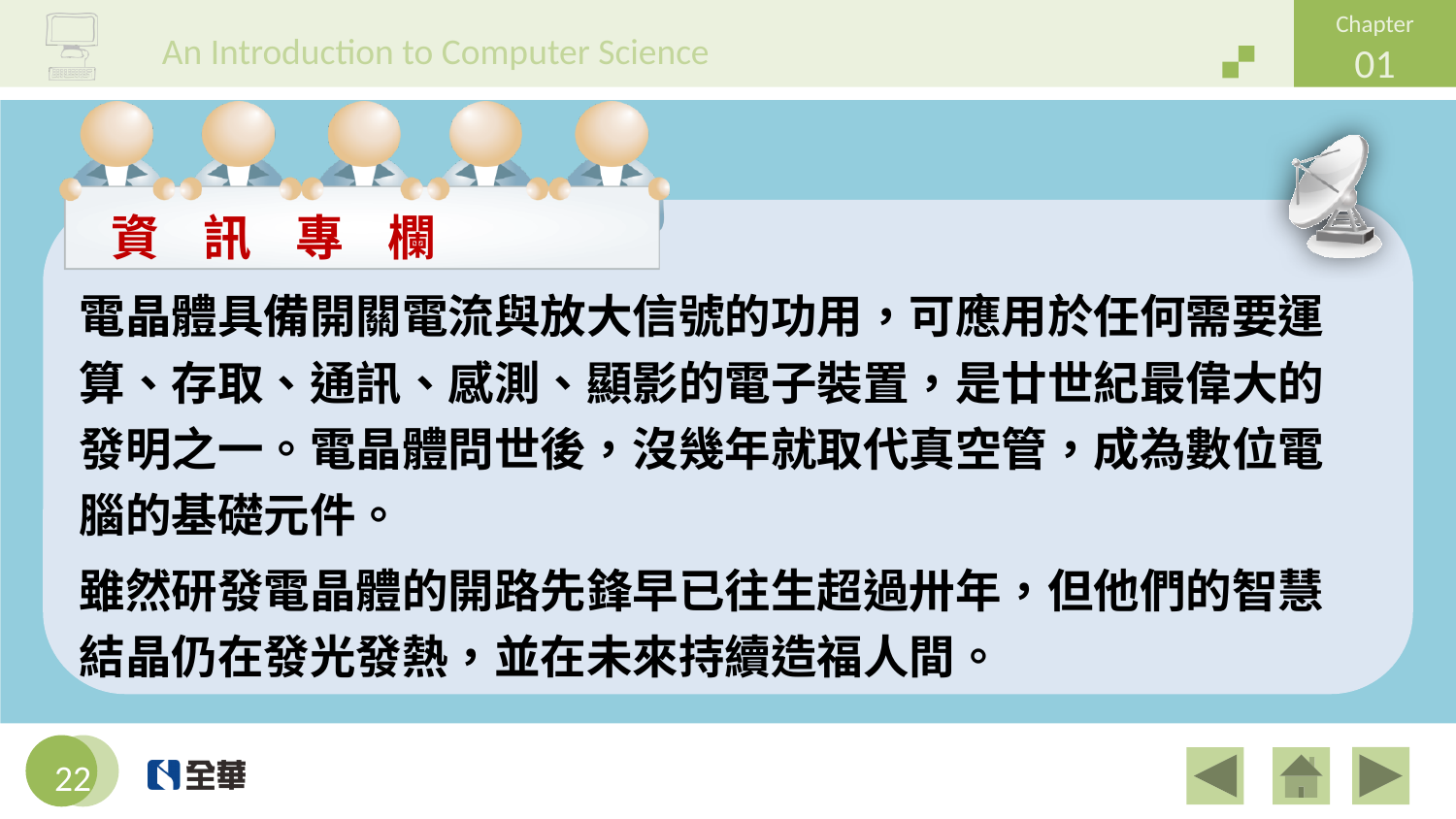

電晶體具備開關電流與放大信號的功用，可應用於任何需要運算、存取、通訊、感測、顯影的電子裝置，是廿世紀最偉大的發明之一。電晶體問世後，沒幾年就取代真空管，成為數位電腦的基礎元件。
雖然研發電晶體的開路先鋒早已往生超過卅年，但他們的智慧結晶仍在發光發熱，並在未來持續造福人間。